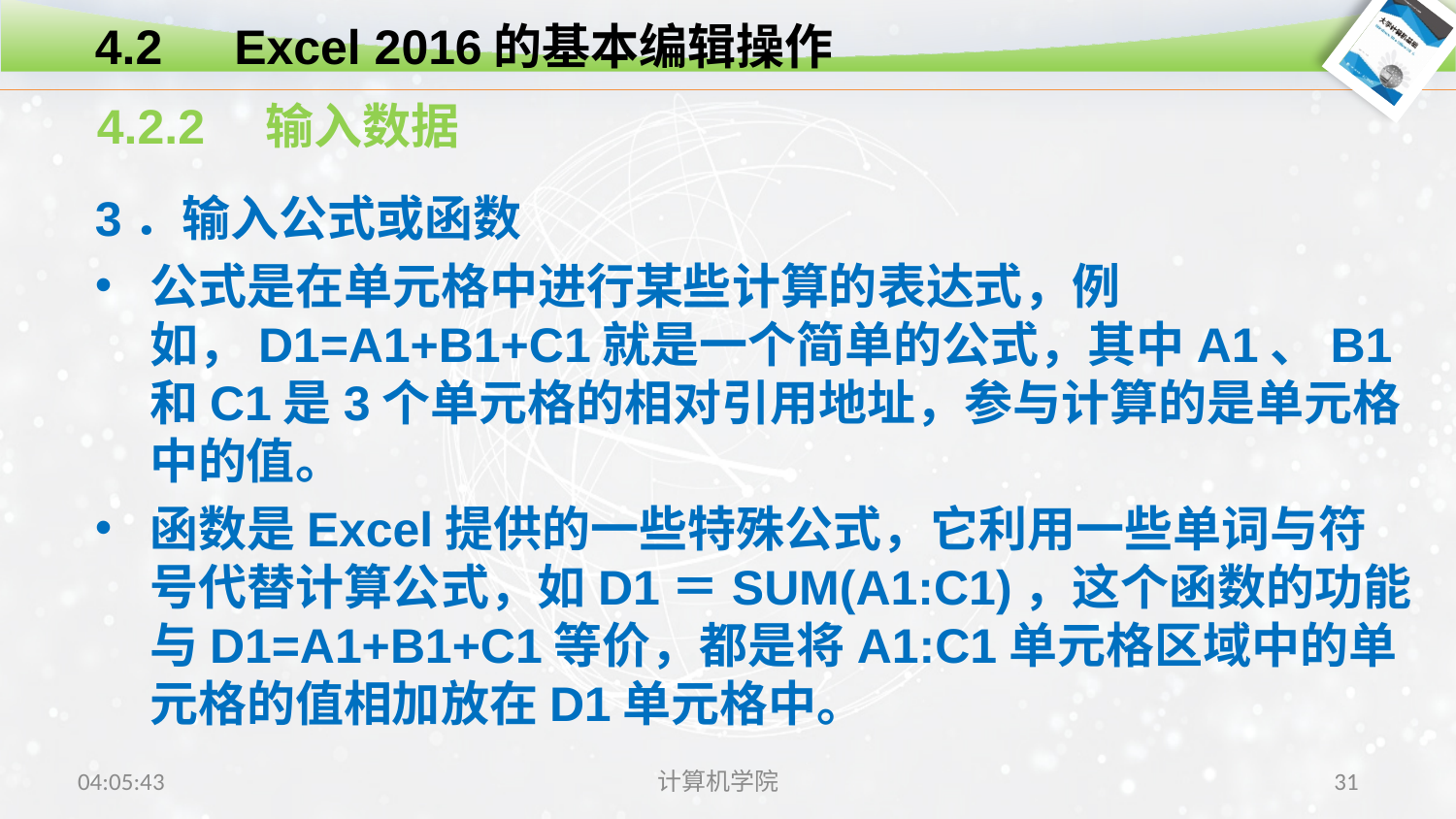

4.2　Excel 2016的基本编辑操作
4.2.2　输入数据

3．输入公式或函数
公式是在单元格中进行某些计算的表达式，例如，D1=A1+B1+C1就是一个简单的公式，其中A1、B1和C1是3个单元格的相对引用地址，参与计算的是单元格中的值。
函数是Excel提供的一些特殊公式，它利用一些单词与符号代替计算公式，如D1＝SUM(A1:C1)，这个函数的功能与D1=A1+B1+C1等价，都是将A1:C1单元格区域中的单元格的值相加放在D1单元格中。